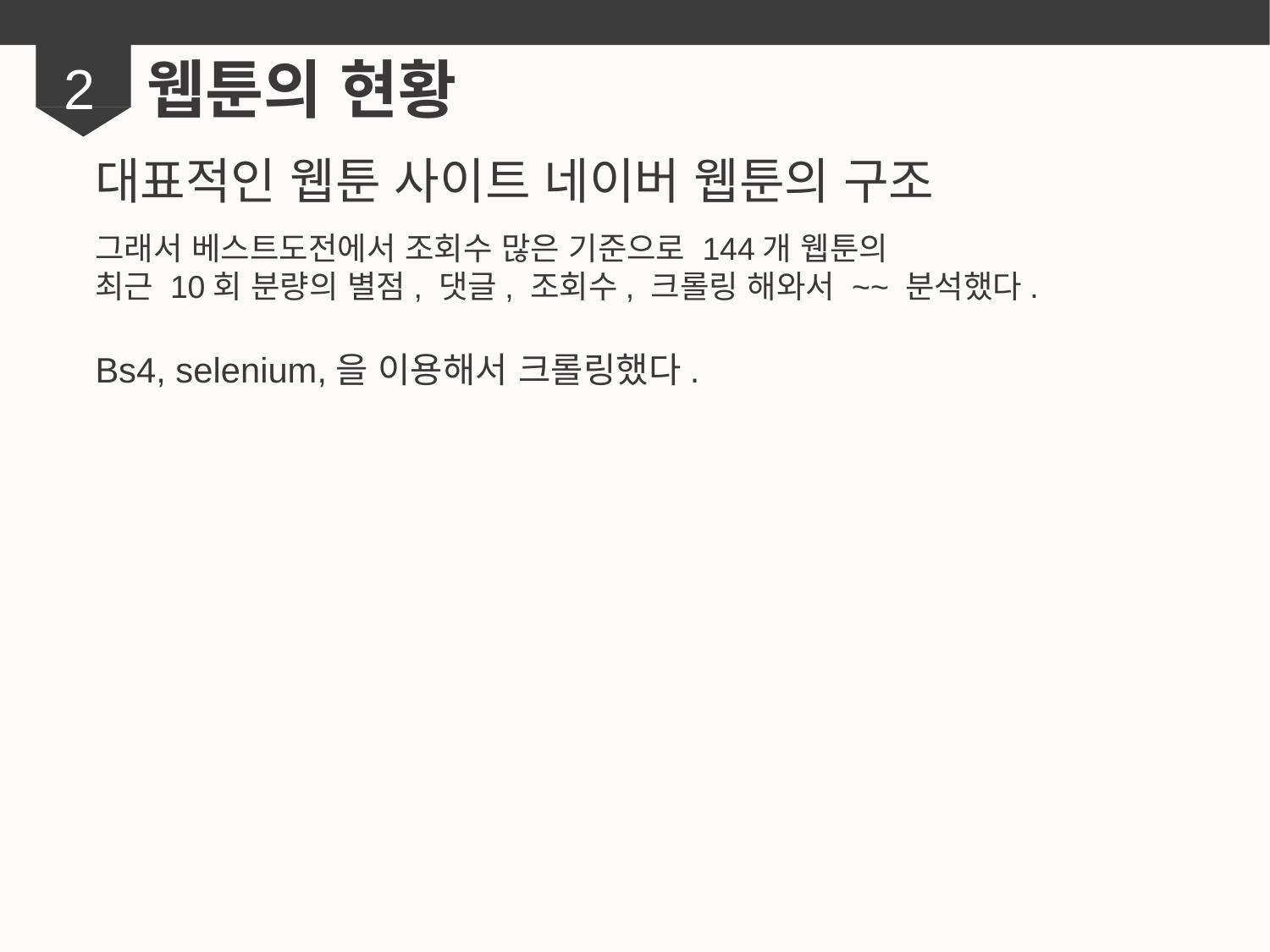

웹툰의 현황
2
대표적인 웹툰 사이트 네이버 웹툰의 구조
그래서 베스트도전에서 조회수 많은 기준으로 144개 웹툰의
최근 10회 분량의 별점, 댓글, 조회수, 크롤링 해와서 ~~ 분석했다.

Bs4, selenium,을 이용해서 크롤링했다.